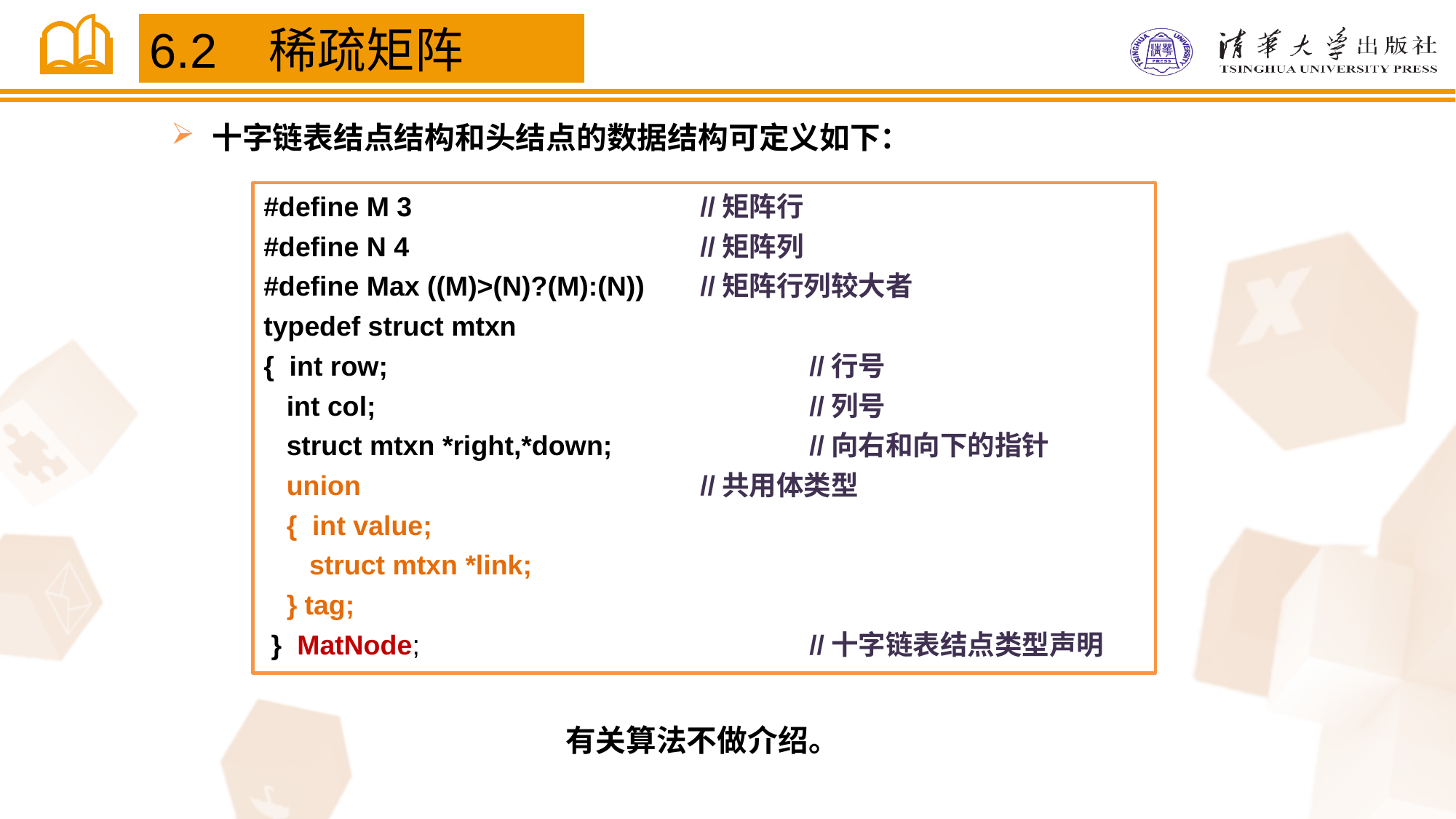

6.2   稀疏矩阵
十字链表结点结构和头结点的数据结构可定义如下：
#define M 3                  		//矩阵行
#define N 4                  		//矩阵列
#define Max ((M)>(N)?(M):(N)) 	//矩阵行列较大者
typedef struct mtxn
{  int row;				//行号
   int col;				//列号
   struct mtxn *right,*down;		//向右和向下的指针
   union 				//共用体类型
   {  int value;
      struct mtxn *link;
   } tag;
 }  MatNode;				//十字链表结点类型声明
有关算法不做介绍。